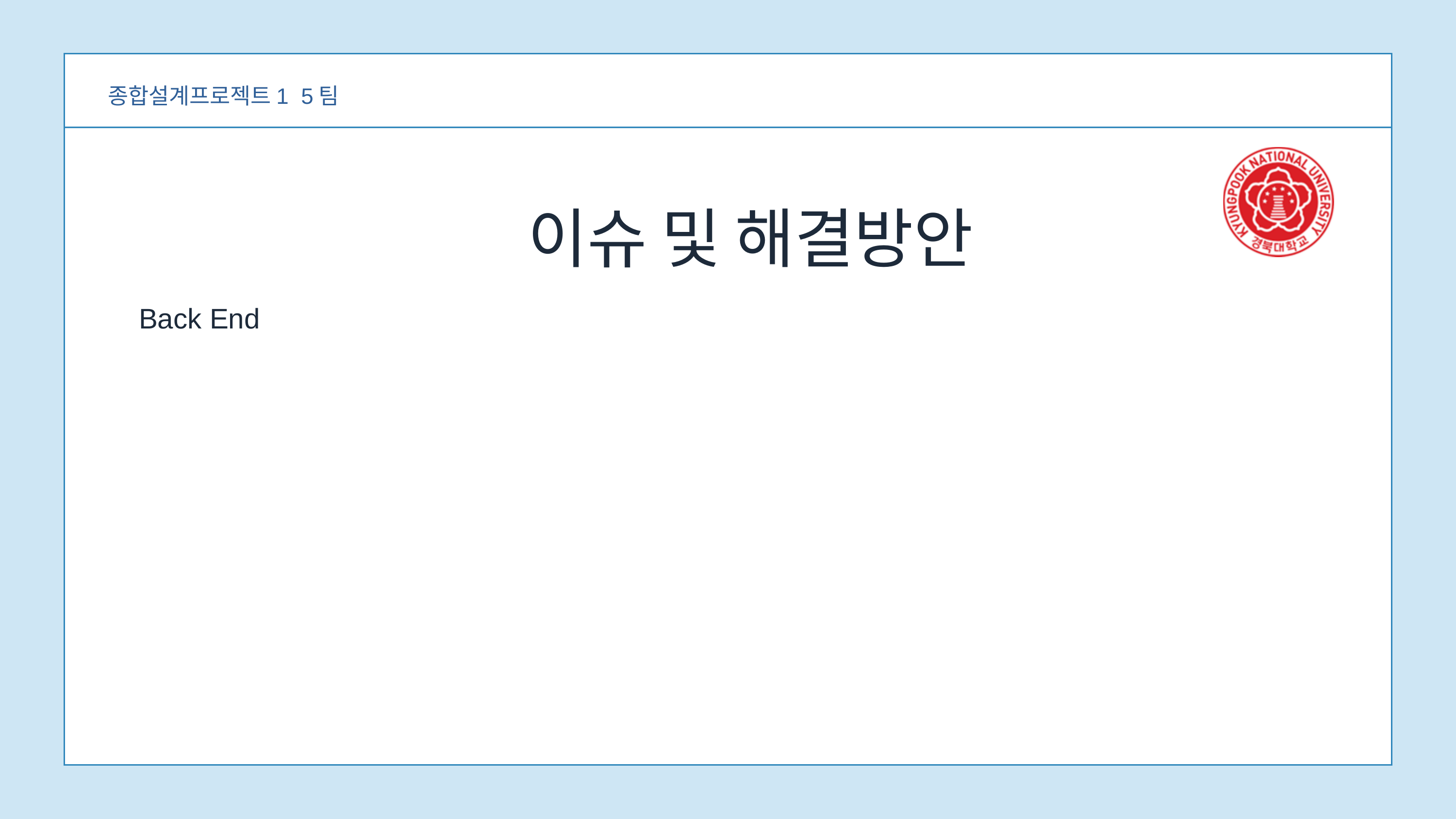

종합설계프로젝트1  5팀

이슈 및 해결방안
Back End